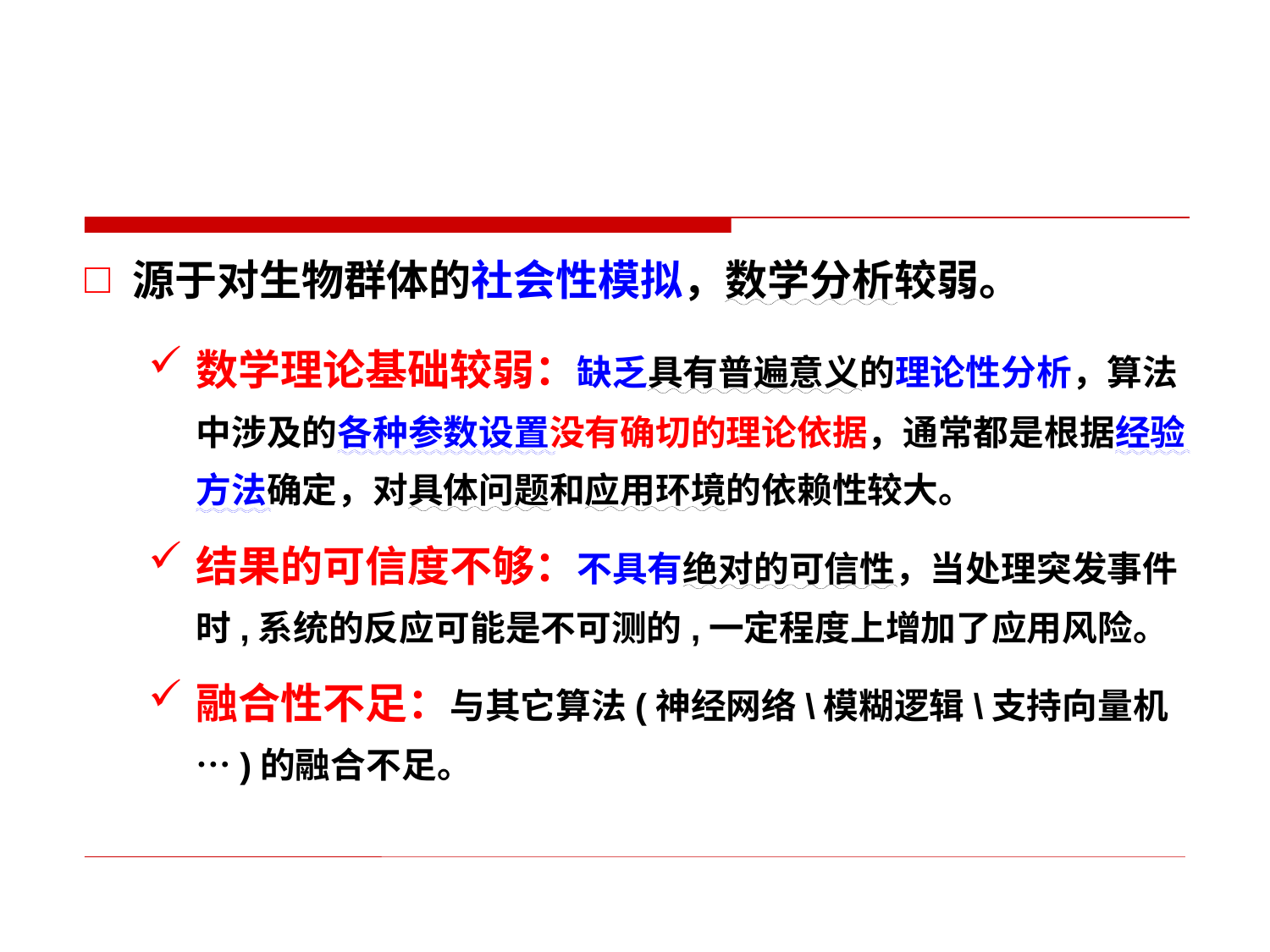

源于对生物群体的社会性模拟，数学分析较弱。
数学理论基础较弱：缺乏具有普遍意义的理论性分析，算法中涉及的各种参数设置没有确切的理论依据，通常都是根据经验方法确定，对具体问题和应用环境的依赖性较大。
结果的可信度不够：不具有绝对的可信性，当处理突发事件时,系统的反应可能是不可测的,一定程度上增加了应用风险。
融合性不足：与其它算法(神经网络\模糊逻辑\支持向量机…)的融合不足。